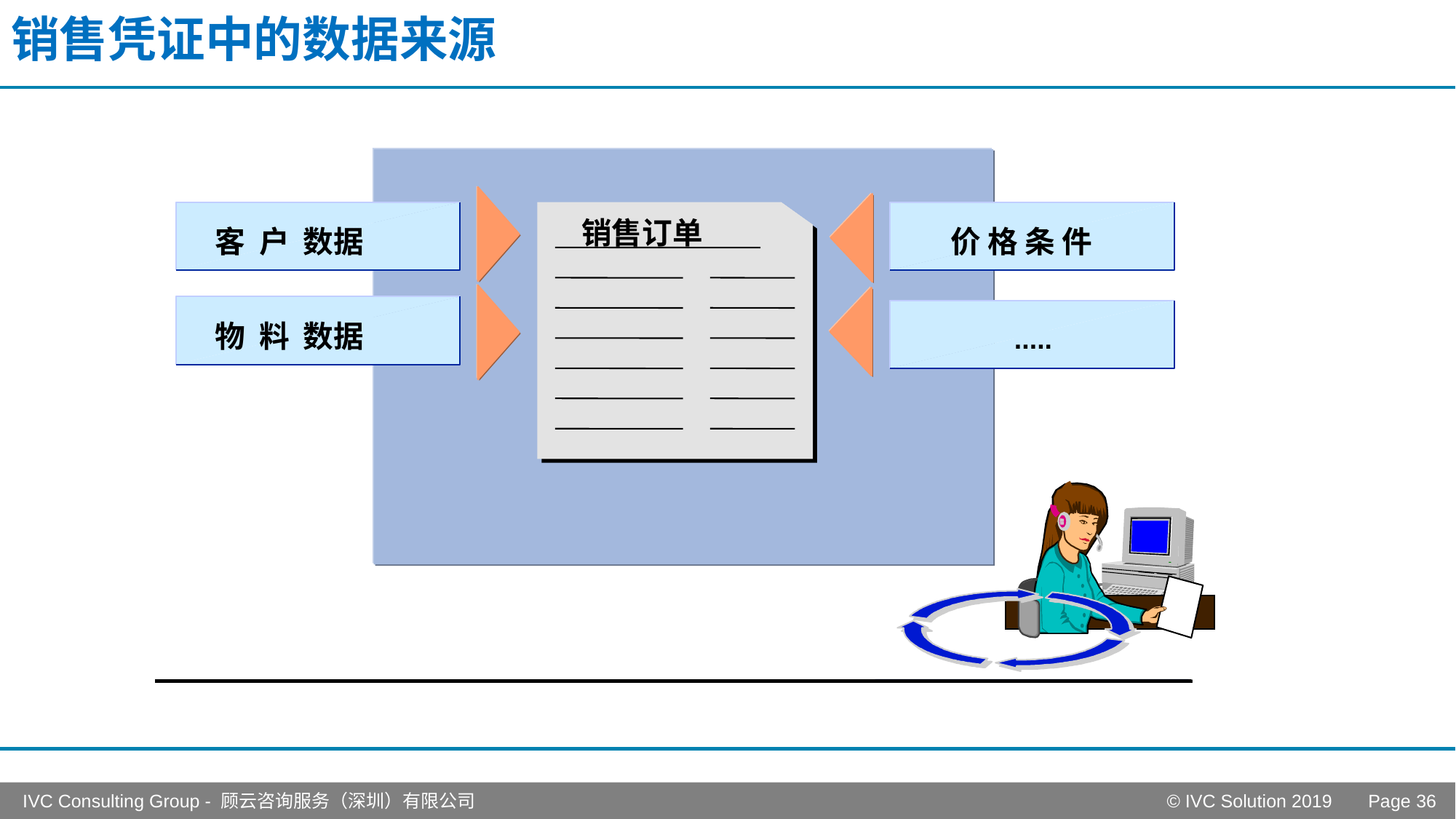

# 销售凭证中的数据来源

   销售订单

客  户  数据
价 格 条 件

.....

物  料  数据